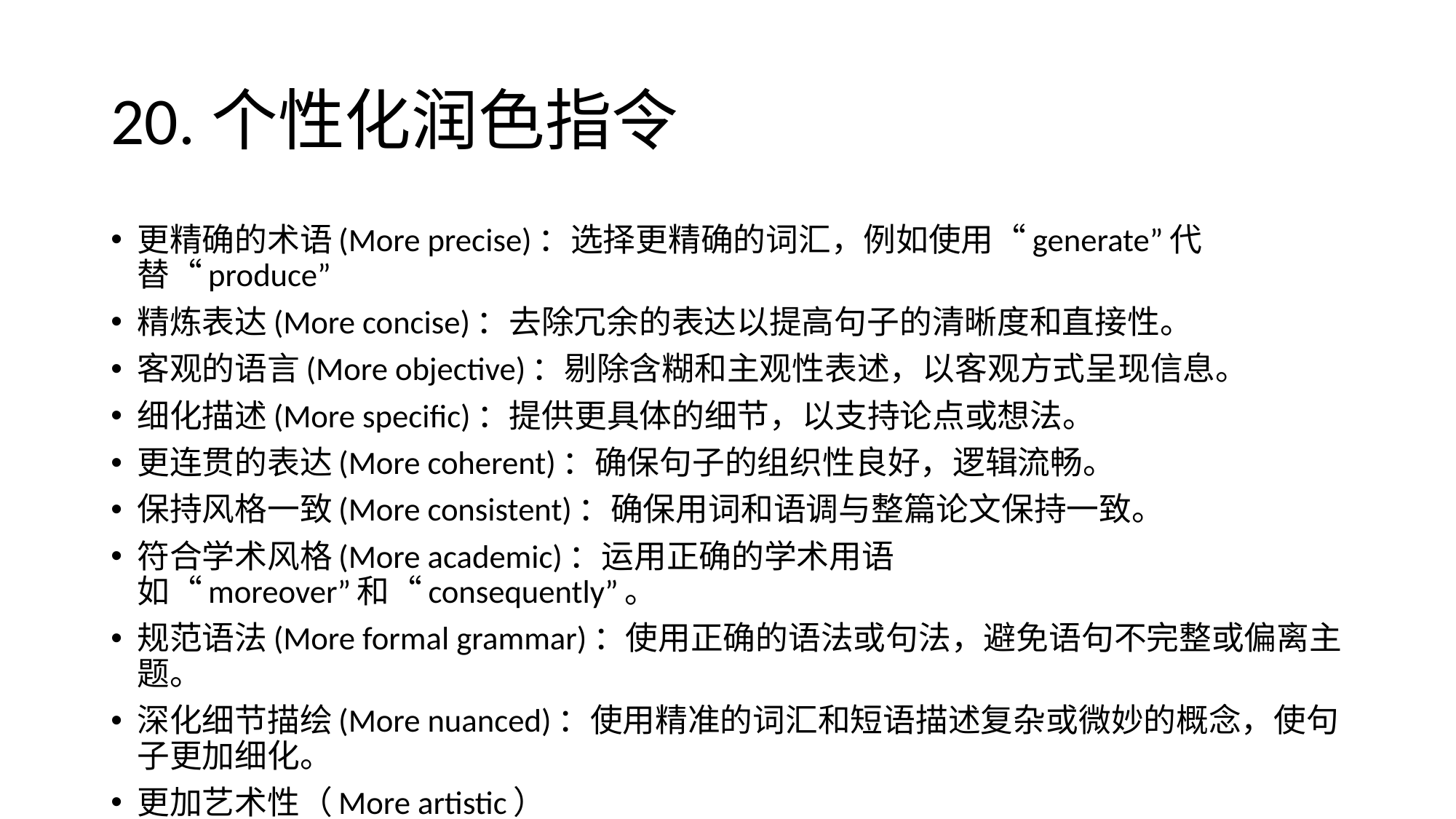

# 20.个性化润色指令
更精确的术语(More precise)：选择更精确的词汇，例如使用“generate”代替“produce”
精炼表达(More concise)：去除冗余的表达以提高句子的清晰度和直接性。
客观的语言(More objective)：剔除含糊和主观性表述，以客观方式呈现信息。
细化描述(More specific)：提供更具体的细节，以支持论点或想法。
更连贯的表达(More coherent)：确保句子的组织性良好，逻辑流畅。
保持风格一致(More consistent)：确保用词和语调与整篇论文保持一致。
符合学术风格(More academic)：运用正确的学术用语如“moreover”和“consequently”。
规范语法(More formal grammar)：使用正确的语法或句法，避免语句不完整或偏离主题。
深化细节描绘(More nuanced)：使用精准的词汇和短语描述复杂或微妙的概念，使句子更加细化。
更加艺术性（More artistic）